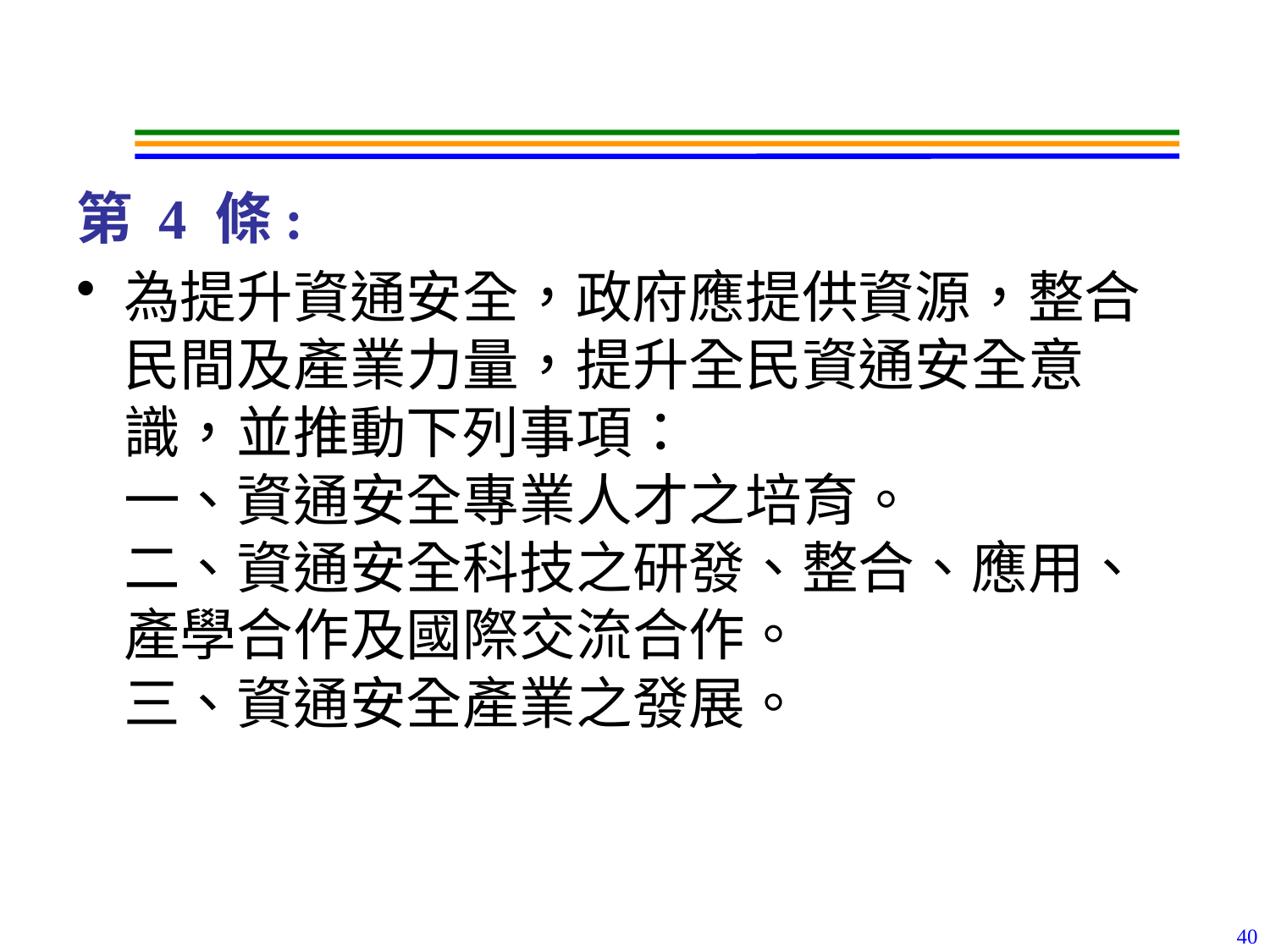

#
第 4 條:
為提升資通安全，政府應提供資源，整合民間及產業力量，提升全民資通安全意識，並推動下列事項：
一、資通安全專業人才之培育。
二、資通安全科技之研發、整合、應用、產學合作及國際交流合作。
三、資通安全產業之發展。

40